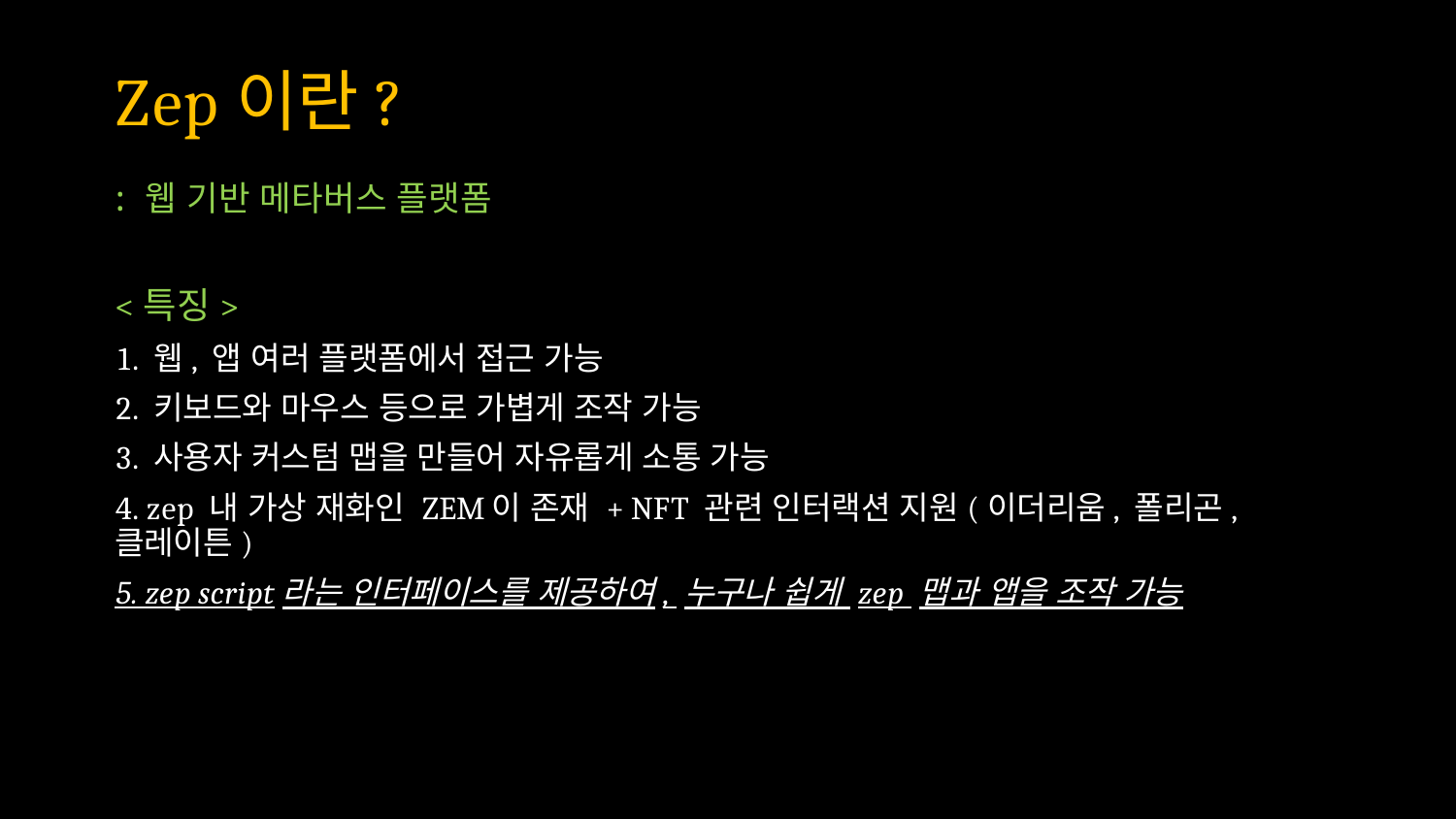

Zep이란?
: 웹 기반 메타버스 플랫폼

<특징>
1. 웹, 앱 여러 플랫폼에서 접근 가능
2. 키보드와 마우스 등으로 가볍게 조작 가능
3. 사용자 커스텀 맵을 만들어 자유롭게 소통 가능
4. zep 내 가상 재화인 ZEM이 존재 + NFT 관련 인터랙션 지원(이더리움, 폴리곤, 클레이튼)
5. zep script라는 인터페이스를 제공하여, 누구나 쉽게 zep 맵과 앱을 조작 가능